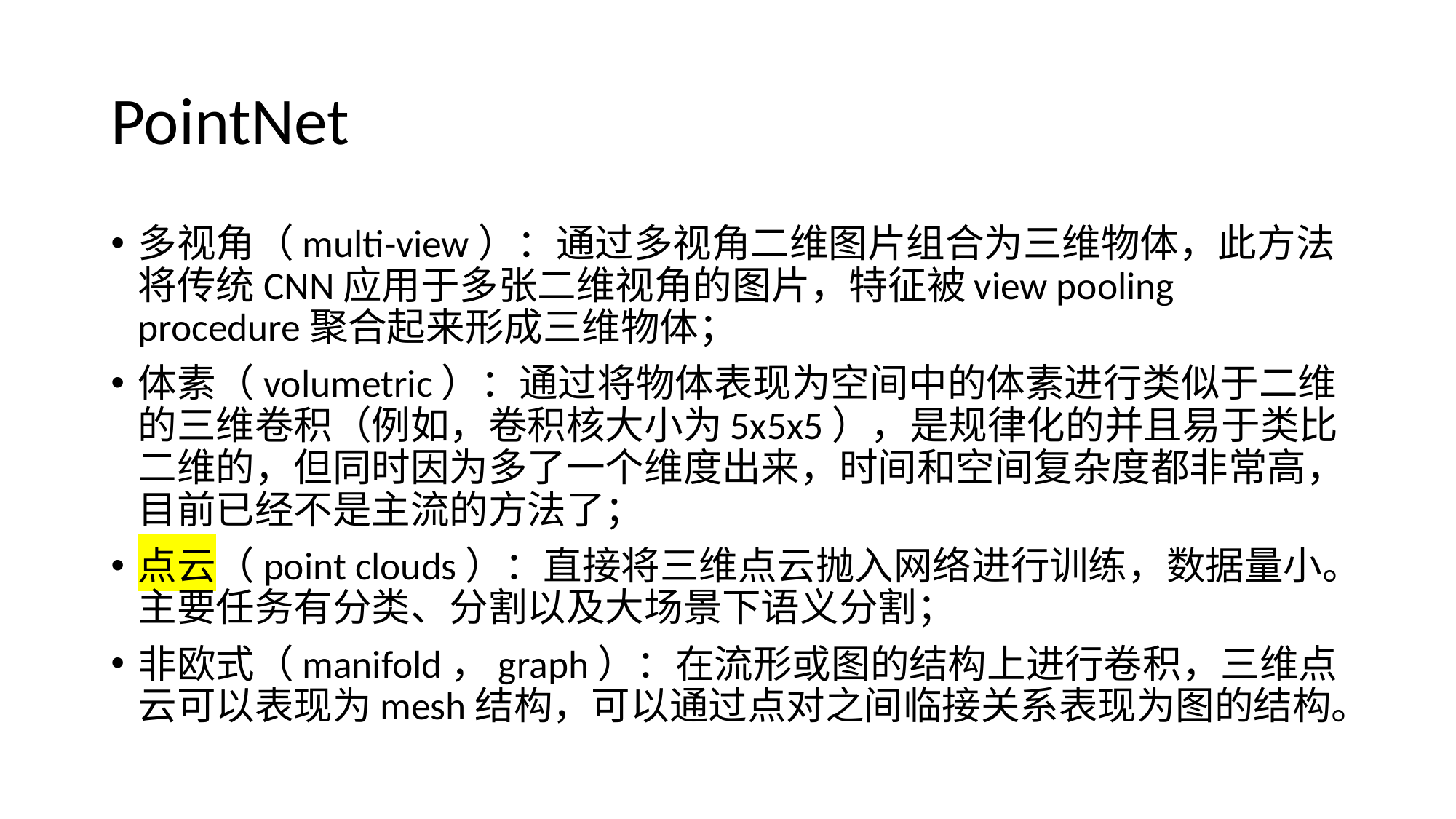

# PointNet
多视角（multi-view）：通过多视角二维图片组合为三维物体，此方法将传统CNN应用于多张二维视角的图片，特征被view pooling procedure聚合起来形成三维物体；
体素（volumetric）：通过将物体表现为空间中的体素进行类似于二维的三维卷积（例如，卷积核大小为5x5x5），是规律化的并且易于类比二维的，但同时因为多了一个维度出来，时间和空间复杂度都非常高，目前已经不是主流的方法了；
点云（point clouds）：直接将三维点云抛入网络进行训练，数据量小。主要任务有分类、分割以及大场景下语义分割；
非欧式（manifold，graph）：在流形或图的结构上进行卷积，三维点云可以表现为mesh结构，可以通过点对之间临接关系表现为图的结构。